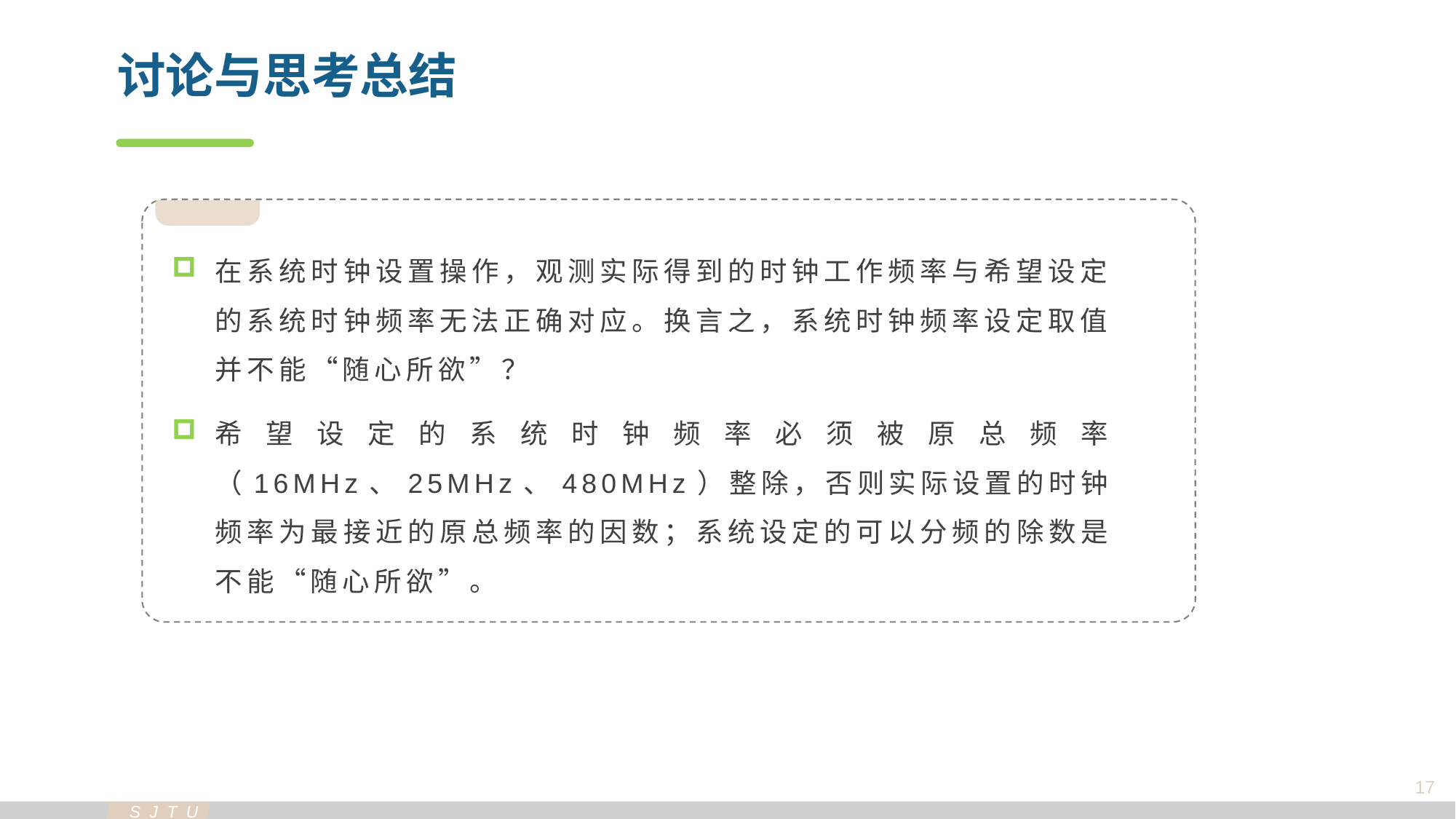

讨论与思考总结

在系统时钟设置操作，观测实际得到的时钟工作频率与希望设定的系统时钟频率无法正确对应。换言之，系统时钟频率设定取值并不能“随心所欲”？
希望设定的系统时钟频率必须被原总频率（16MHz、25MHz、480MHz）整除，否则实际设置的时钟频率为最接近的原总频率的因数；系统设定的可以分频的除数是不能“随心所欲”。
17